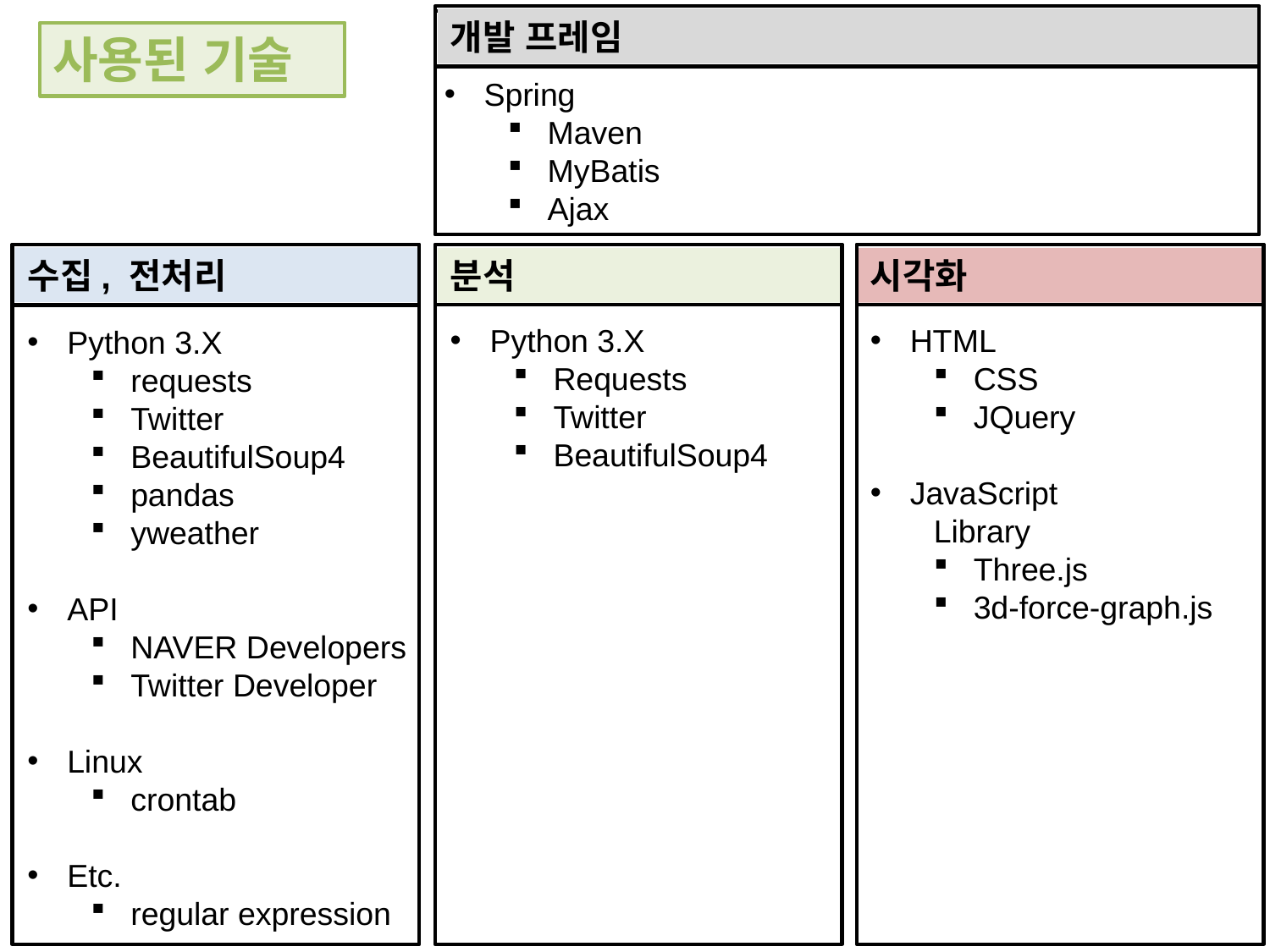

개발 프레임

사용된 기술
Spring
Maven
MyBatis
Ajax

수집, 전처리
분석
시각화
Python 3.X
Requests
Twitter
BeautifulSoup4
HTML
CSS
JQuery

JavaScript
Library
Three.js
3d-force-graph.js

Python 3.X
requests
Twitter
BeautifulSoup4
pandas
yweather

API
NAVER Developers
Twitter Developer

Linux
crontab

Etc.
regular expression